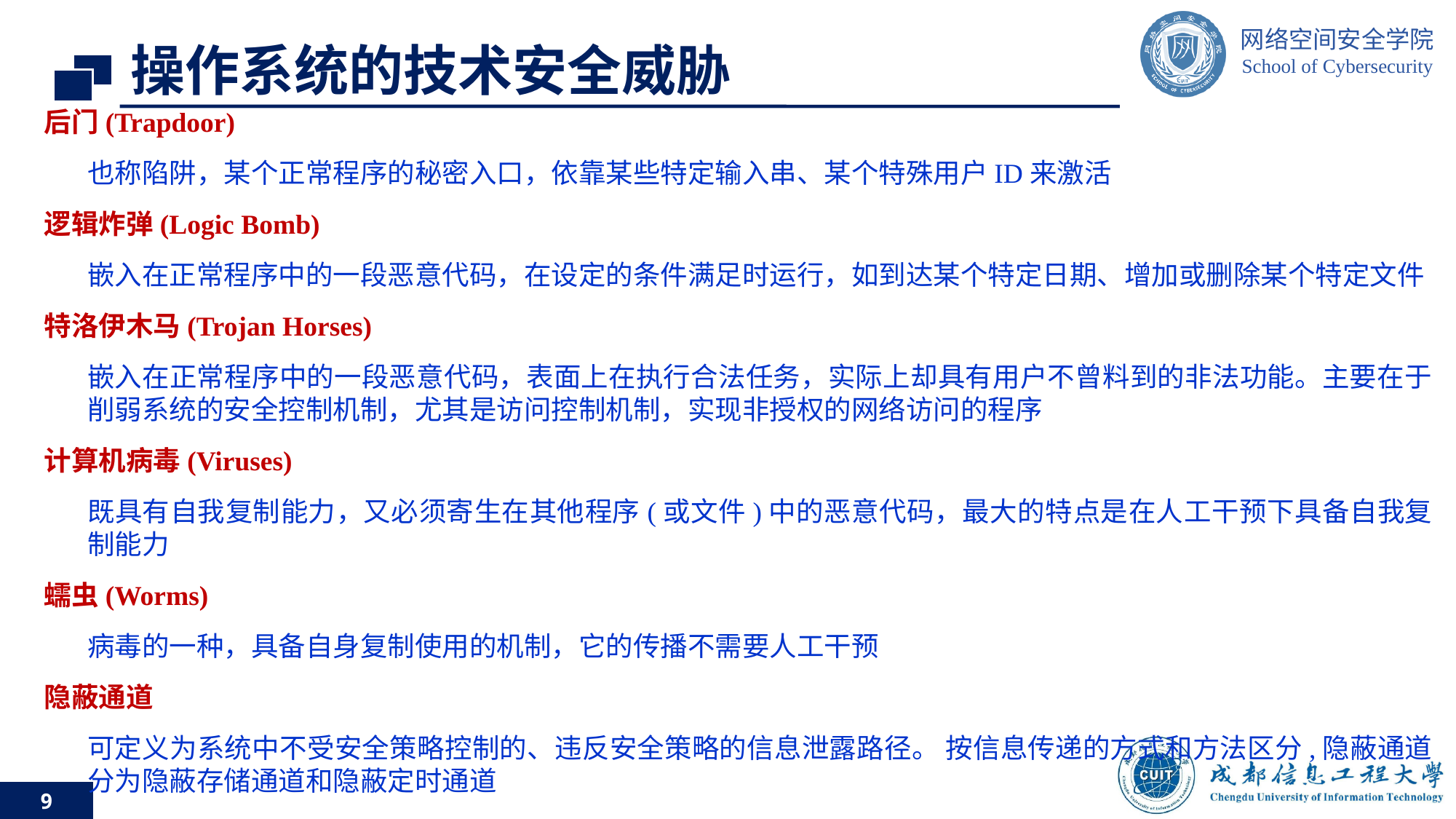

# 操作系统的技术安全威胁
后门(Trapdoor)
也称陷阱，某个正常程序的秘密入口，依靠某些特定输入串、某个特殊用户ID来激活
逻辑炸弹(Logic Bomb)
嵌入在正常程序中的一段恶意代码，在设定的条件满足时运行，如到达某个特定日期、增加或删除某个特定文件
特洛伊木马(Trojan Horses)
嵌入在正常程序中的一段恶意代码，表面上在执行合法任务，实际上却具有用户不曾料到的非法功能。主要在于削弱系统的安全控制机制，尤其是访问控制机制，实现非授权的网络访问的程序
计算机病毒(Viruses)
既具有自我复制能力，又必须寄生在其他程序(或文件)中的恶意代码，最大的特点是在人工干预下具备自我复制能力
蠕虫(Worms)
病毒的一种，具备自身复制使用的机制，它的传播不需要人工干预
隐蔽通道
可定义为系统中不受安全策略控制的、违反安全策略的信息泄露路径。 按信息传递的方式和方法区分,隐蔽通道分为隐蔽存储通道和隐蔽定时通道
9